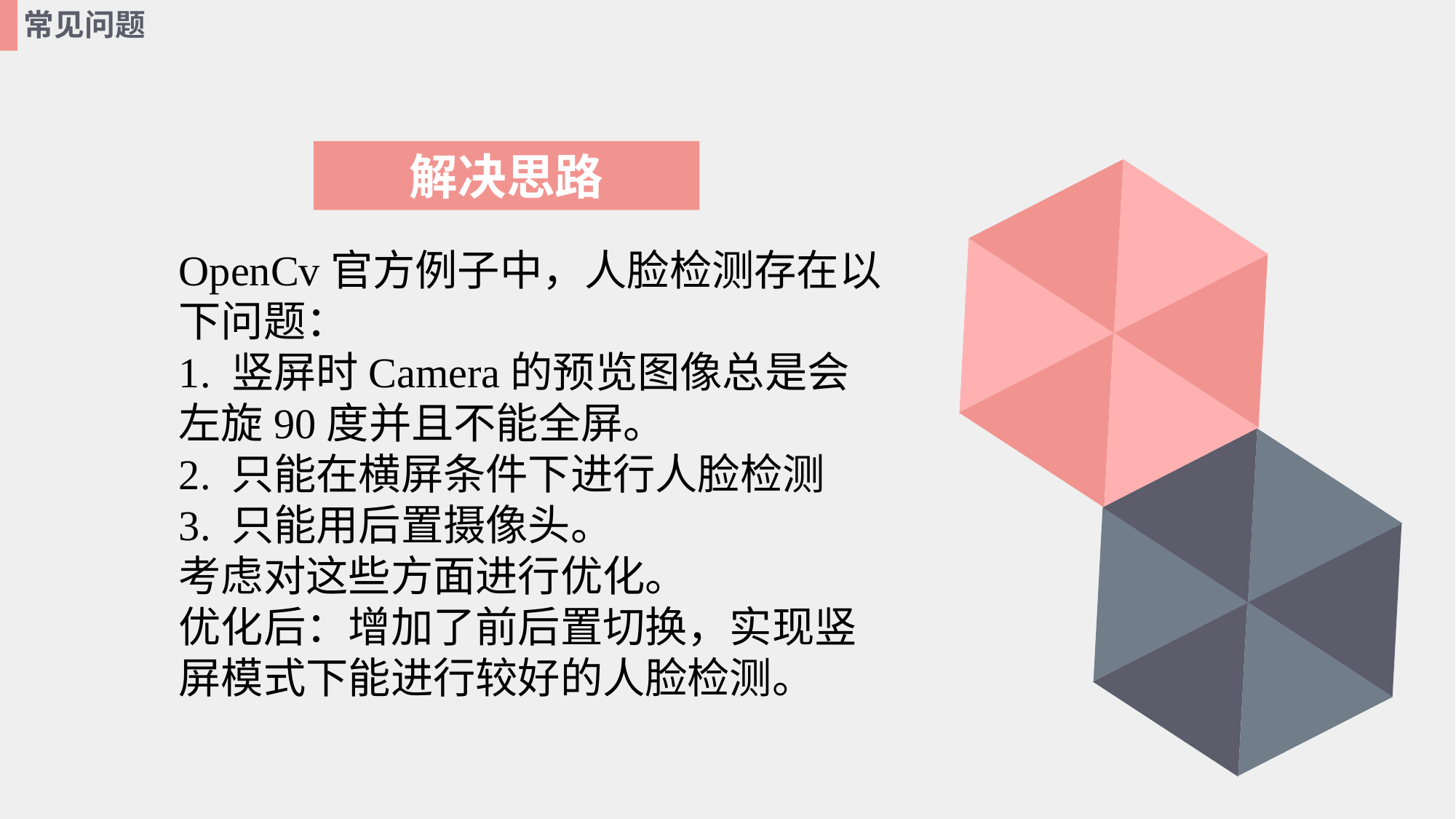

常见问题
解决思路
OpenCv官方例子中，人脸检测存在以下问题：
1. 竖屏时Camera的预览图像总是会左旋90度并且不能全屏。
2. 只能在横屏条件下进行人脸检测
3. 只能用后置摄像头。
考虑对这些方面进行优化。
优化后：增加了前后置切换，实现竖屏模式下能进行较好的人脸检测。